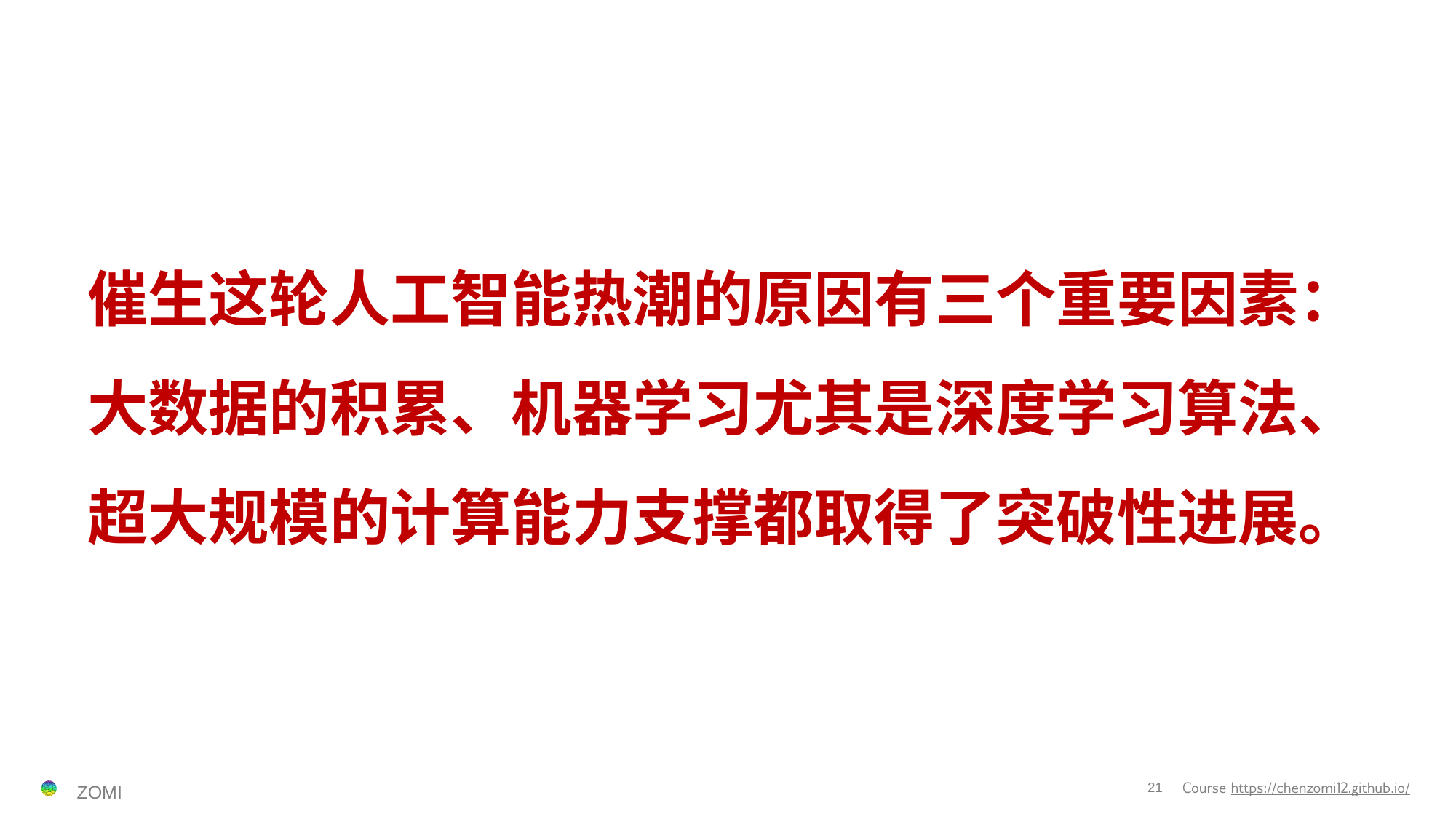

催生这轮人工智能热潮的原因有三个重要因素：
大数据的积累、机器学习尤其是深度学习算法、超大规模的计算能力支撑都取得了突破性进展。